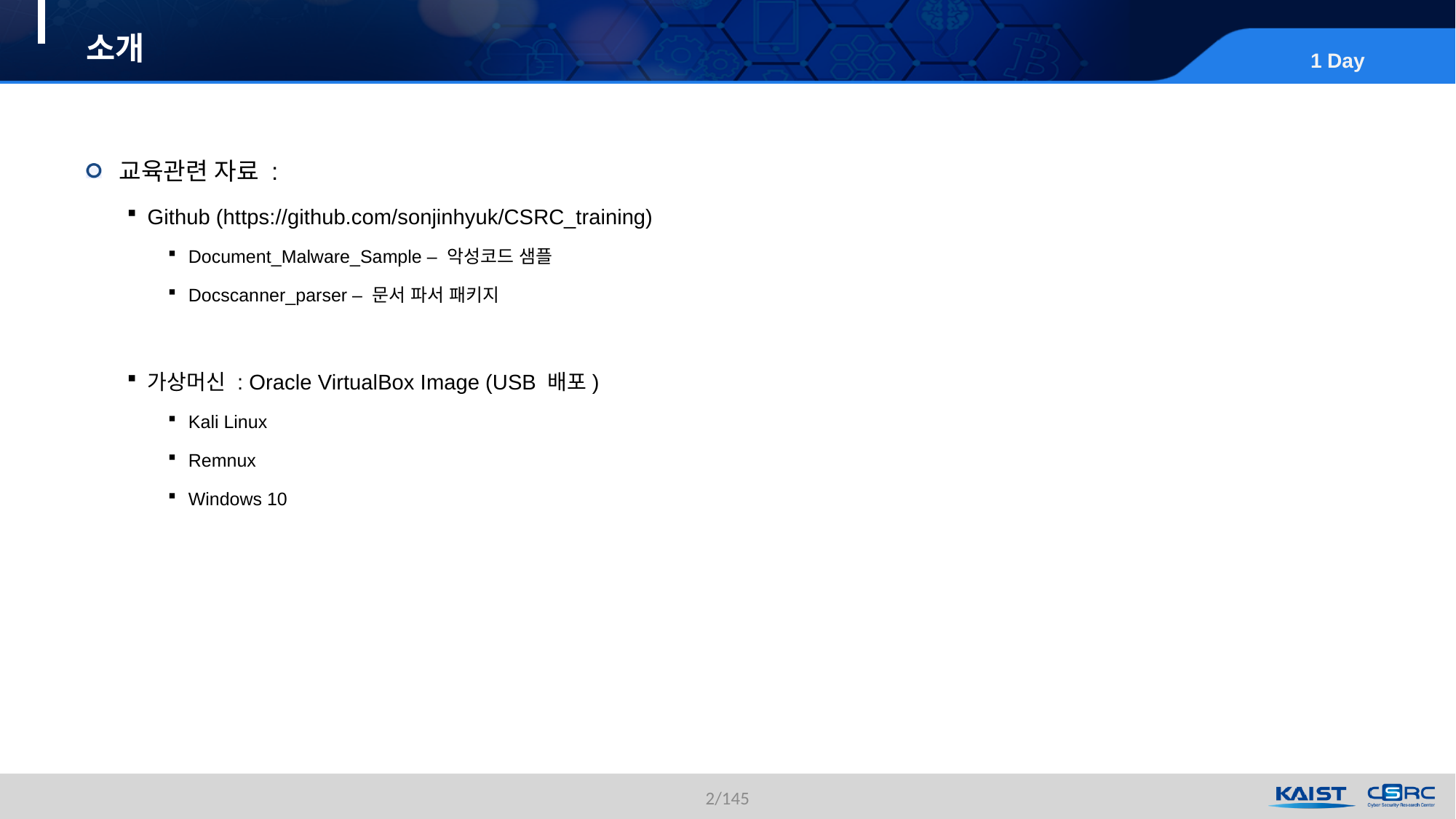

# 소개
 교육관련 자료 :
Github (https://github.com/sonjinhyuk/CSRC_training)
Document_Malware_Sample – 악성코드 샘플
Docscanner_parser – 문서 파서 패키지

가상머신 : Oracle VirtualBox Image (USB 배포)
Kali Linux
Remnux
Windows 10

2/145